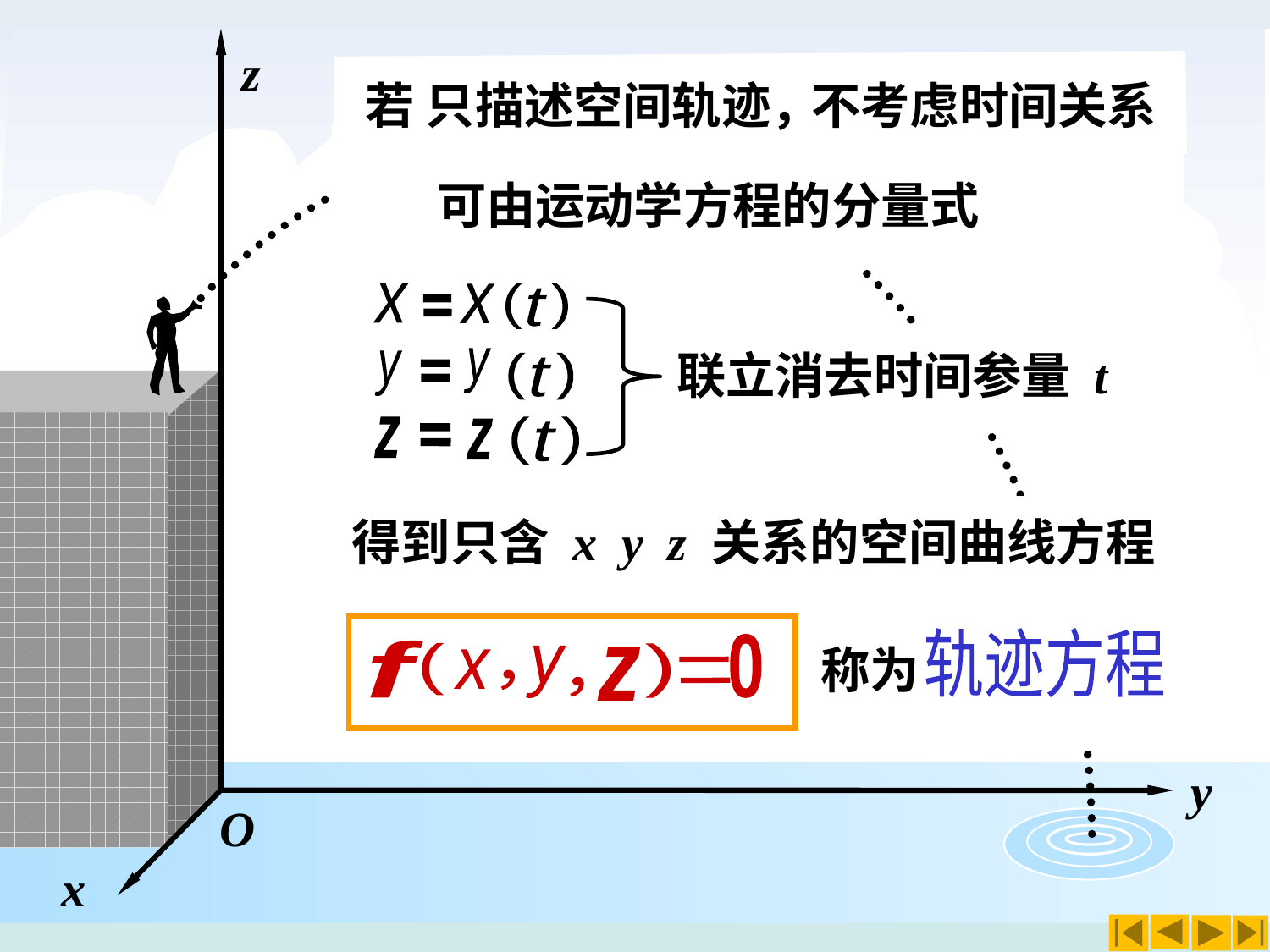

z
y

O

x

轨迹方程

若 只描述空间轨迹，
不考虑时间关系

可由运动学方程的分量式
x
(
)
t
x

y
(
)
t
y

z
(
)
t
z

联立消去时间参量 t
t

得到只含 x  y  z 关系的空间曲线方程
、
、

轨迹方程
称为
f
(
)
y
z
x
，
0

，